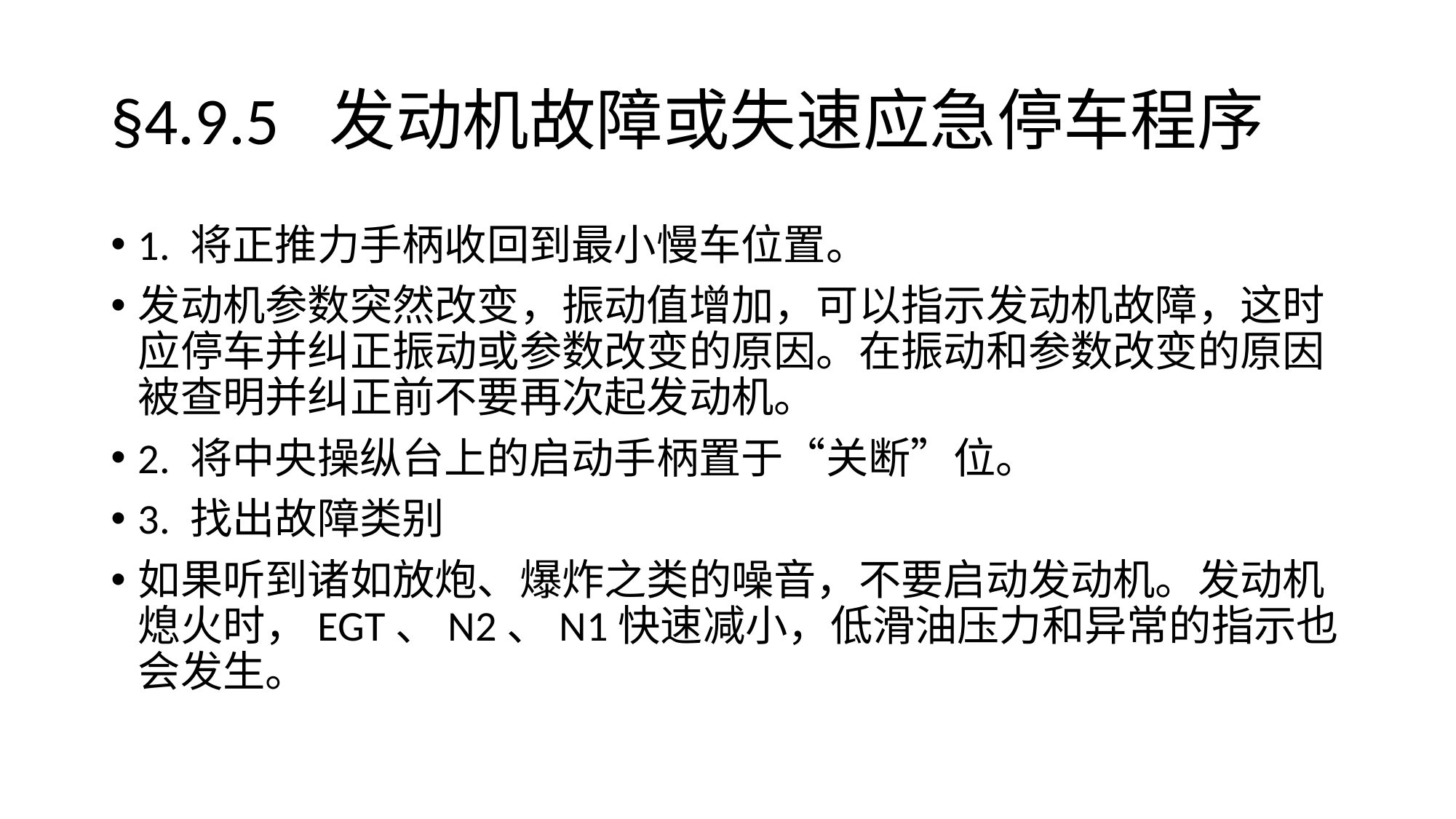

# §4.9.5	发动机故障或失速应急停车程序
1. 将正推力手柄收回到最小慢车位置。
发动机参数突然改变，振动值增加，可以指示发动机故障，这时应停车并纠正振动或参数改变的原因。在振动和参数改变的原因被查明并纠正前不要再次起发动机。
2. 将中央操纵台上的启动手柄置于“关断”位。
3. 找出故障类别
如果听到诸如放炮、爆炸之类的噪音，不要启动发动机。发动机熄火时，EGT、N2、N1快速减小，低滑油压力和异常的指示也会发生。